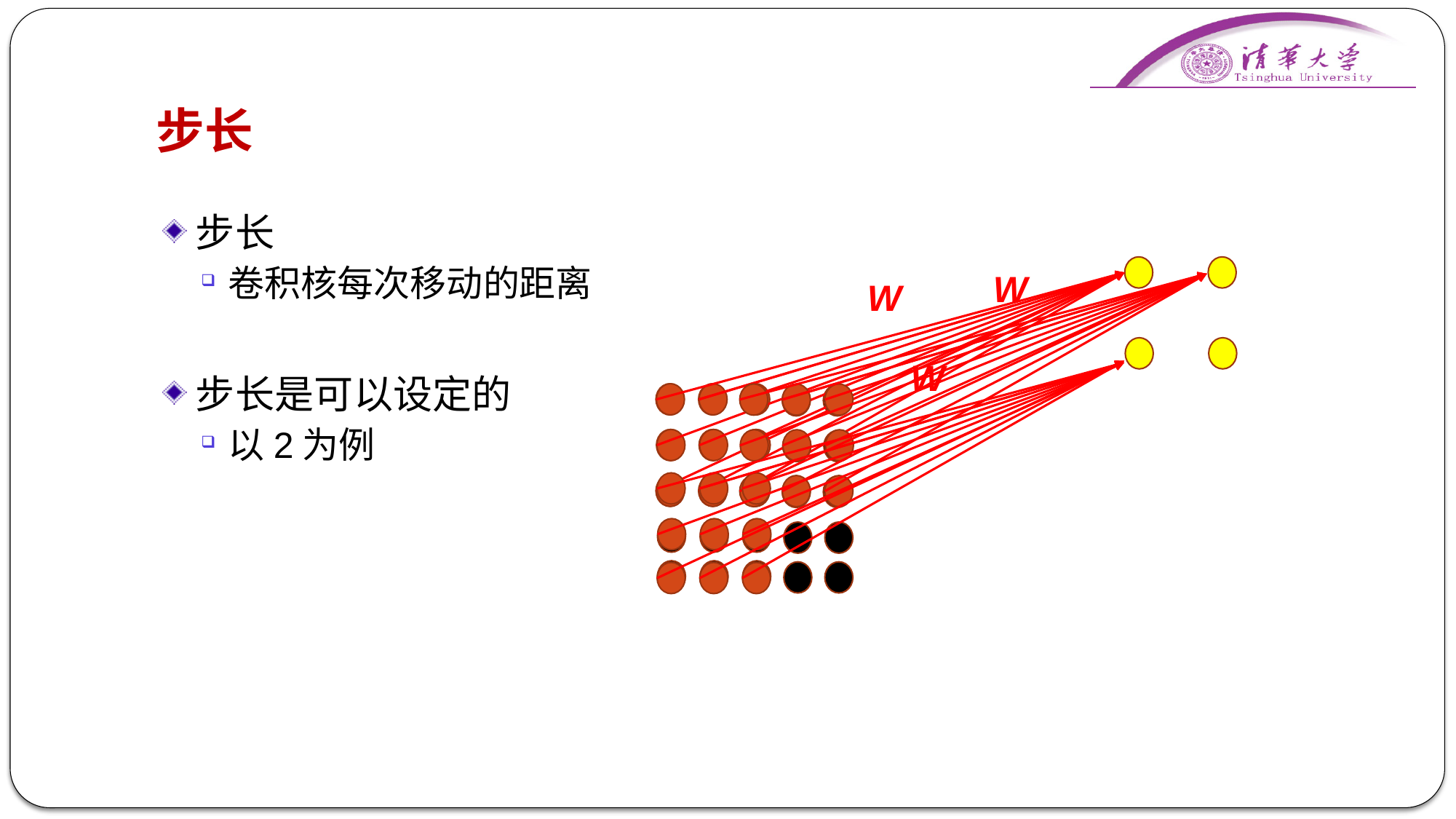

# 步长
步长
卷积核每次移动的距离

步长是可以设定的
以2为例

W

W
W